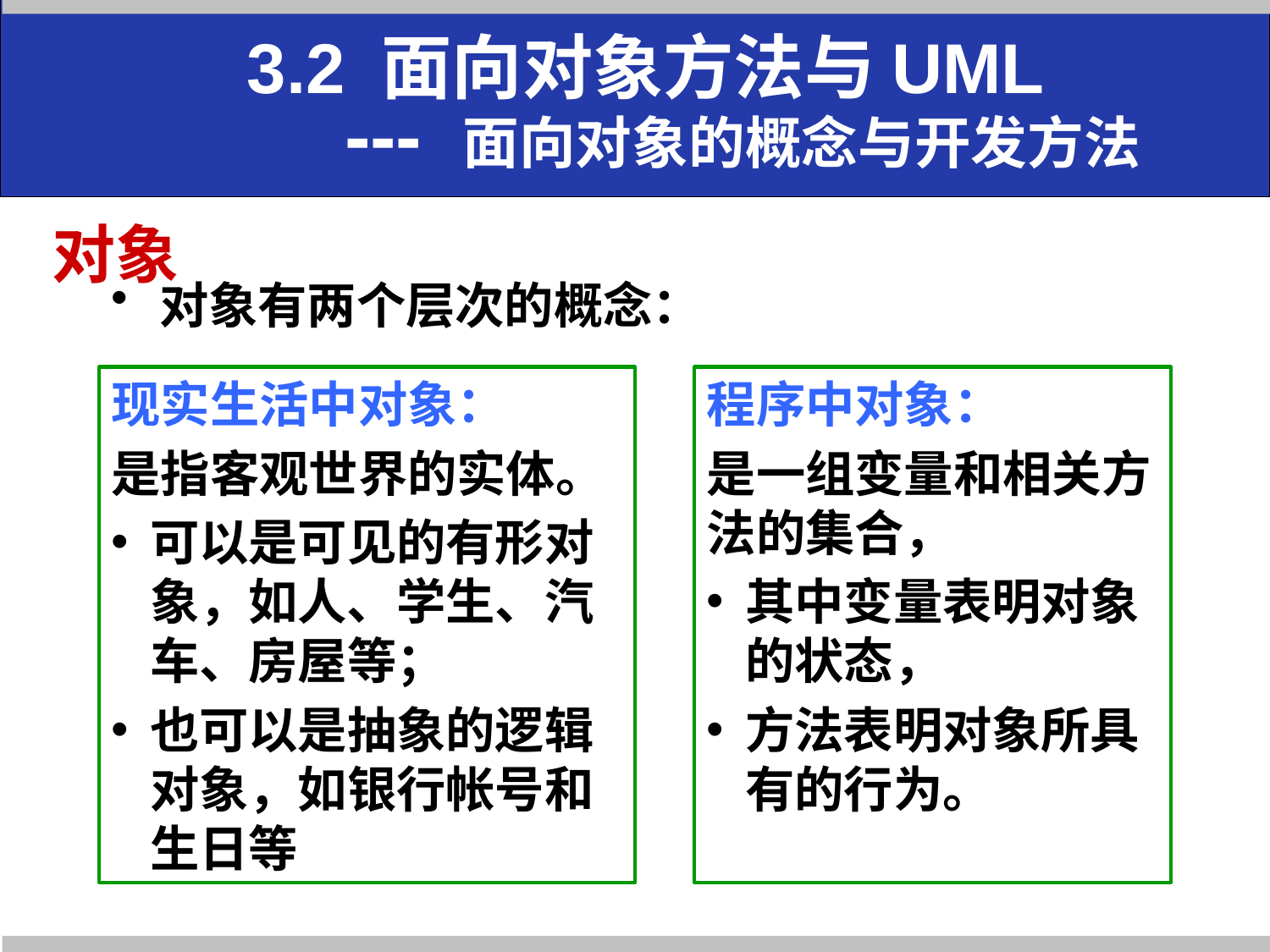

3.2 面向对象方法与UML
          --- 面向对象的概念与开发方法
# 对象
对象有两个层次的概念：
现实生活中对象：
是指客观世界的实体。
可以是可见的有形对象，如人、学生、汽车、房屋等；
也可以是抽象的逻辑对象，如银行帐号和生日等
程序中对象：
是一组变量和相关方法的集合，
其中变量表明对象的状态，
方法表明对象所具有的行为。
271